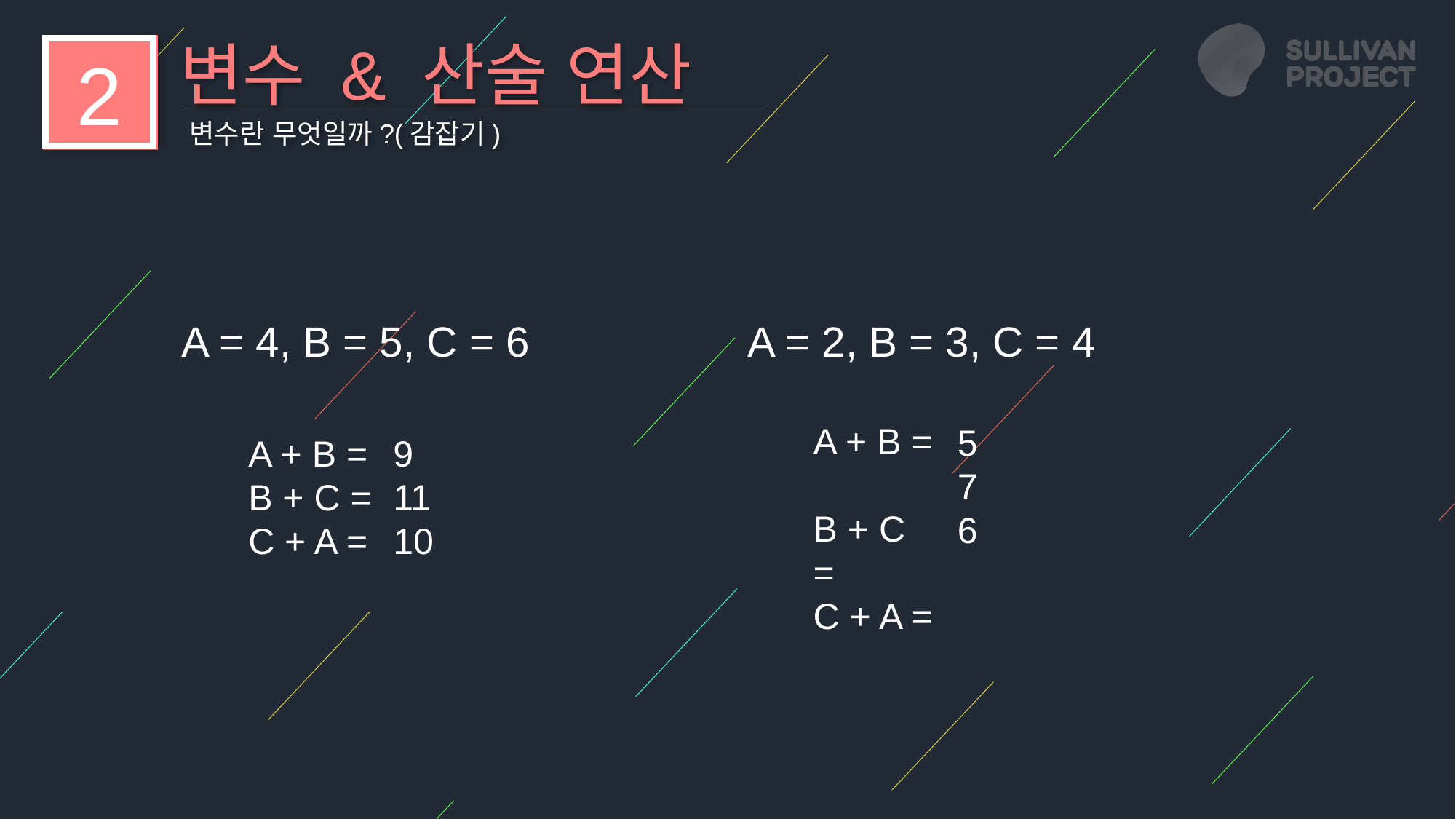

변수 & 산술 연산

2
변수란 무엇일까?(감잡기)
A = 4, B = 5, C = 6
A = 2, B = 3, C = 4
A + B =
B + C =
C + A =
5
7
6
9
11
10
A + B =
B + C =
C + A =